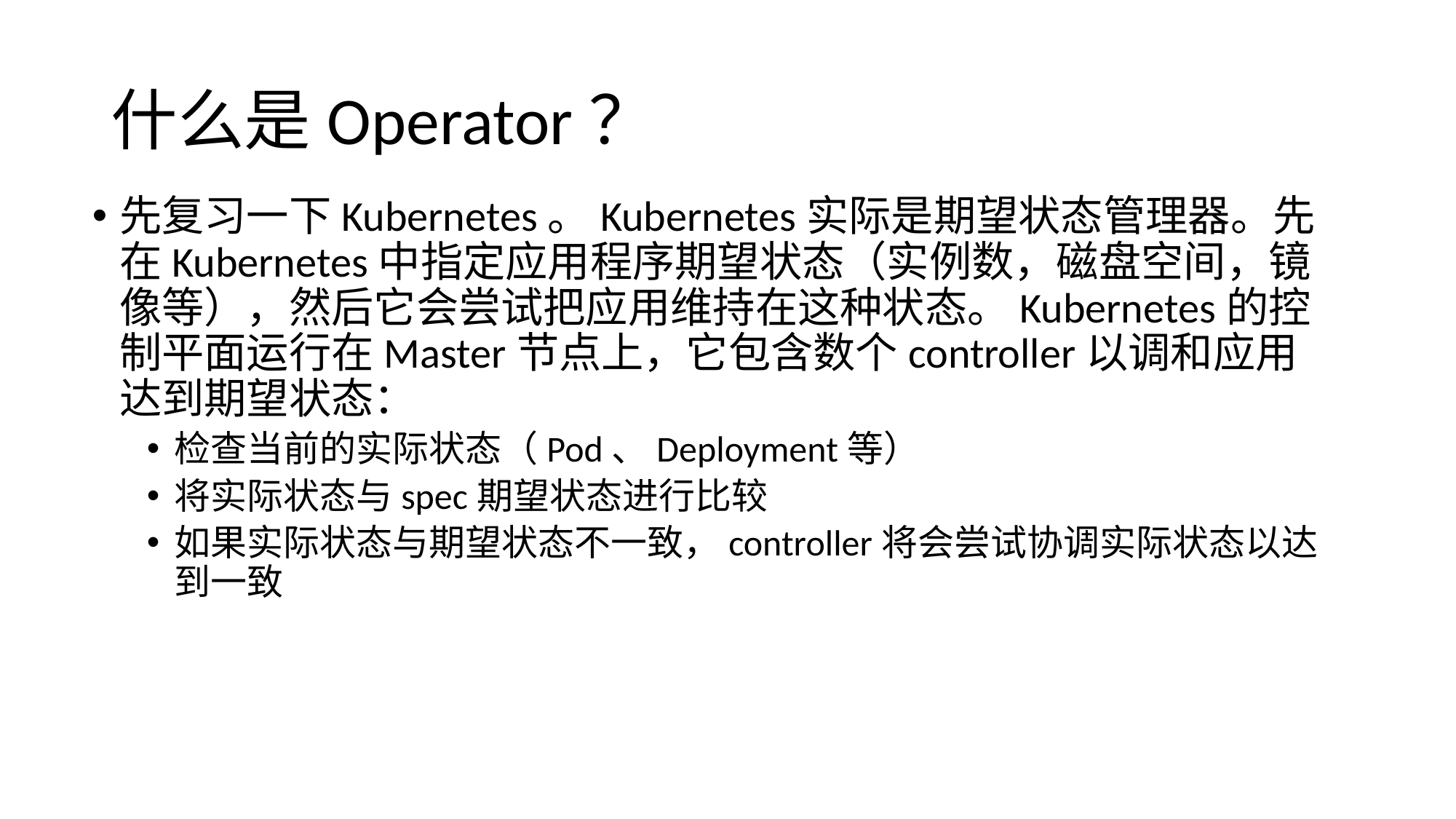

# 什么是Operator？
先复习一下Kubernetes。Kubernetes实际是期望状态管理器。先在Kubernetes中指定应用程序期望状态（实例数，磁盘空间，镜像等），然后它会尝试把应用维持在这种状态。Kubernetes的控制平面运行在Master节点上，它包含数个controller以调和应用达到期望状态：
检查当前的实际状态（Pod、Deployment等）
将实际状态与spec期望状态进行比较
如果实际状态与期望状态不一致，controller将会尝试协调实际状态以达到一致